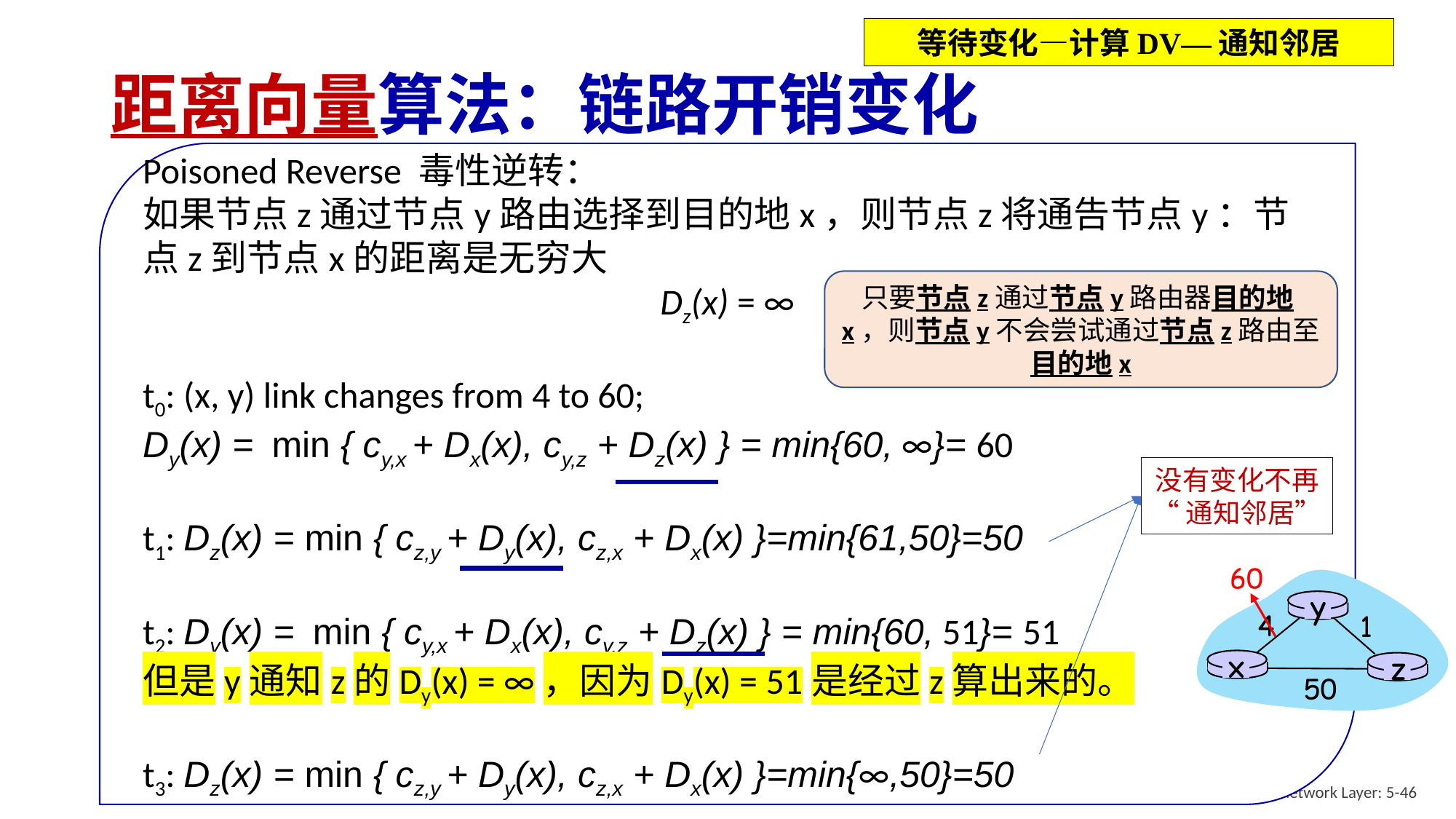

等待变化—计算DV—通知邻居
# 距离向量算法：链路开销变化
Poisoned Reverse 毒性逆转：
如果节点z通过节点y路由选择到目的地x，则节点z将通告节点y：节点z到节点x的距离是无穷大
Dz(x) = ∞

t0: (x, y) link changes from 4 to 60;
Dy(x) =  min { cy,x + Dx(x), cy,z + Dz(x) } = min{60, ∞}= 60

t1: Dz(x) = min { cz,y + Dy(x), cz,x + Dx(x) }=min{61,50}=50

t2: Dy(x) =  min { cy,x + Dx(x), cy,z + Dz(x) } = min{60, 51}= 51
但是y通知z的Dy(x) = ∞，因为Dy(x) = 51是经过z算出来的。

t3: Dz(x) = min { cz,y + Dy(x), cz,x + Dx(x) }=min{∞,50}=50
只要节点z通过节点y路由器目的地x，则节点y不会尝试通过节点z路由至目的地x
没有变化不再
“通知邻居”
60

y

4
1

x

z

50

Network Layer: 5-46